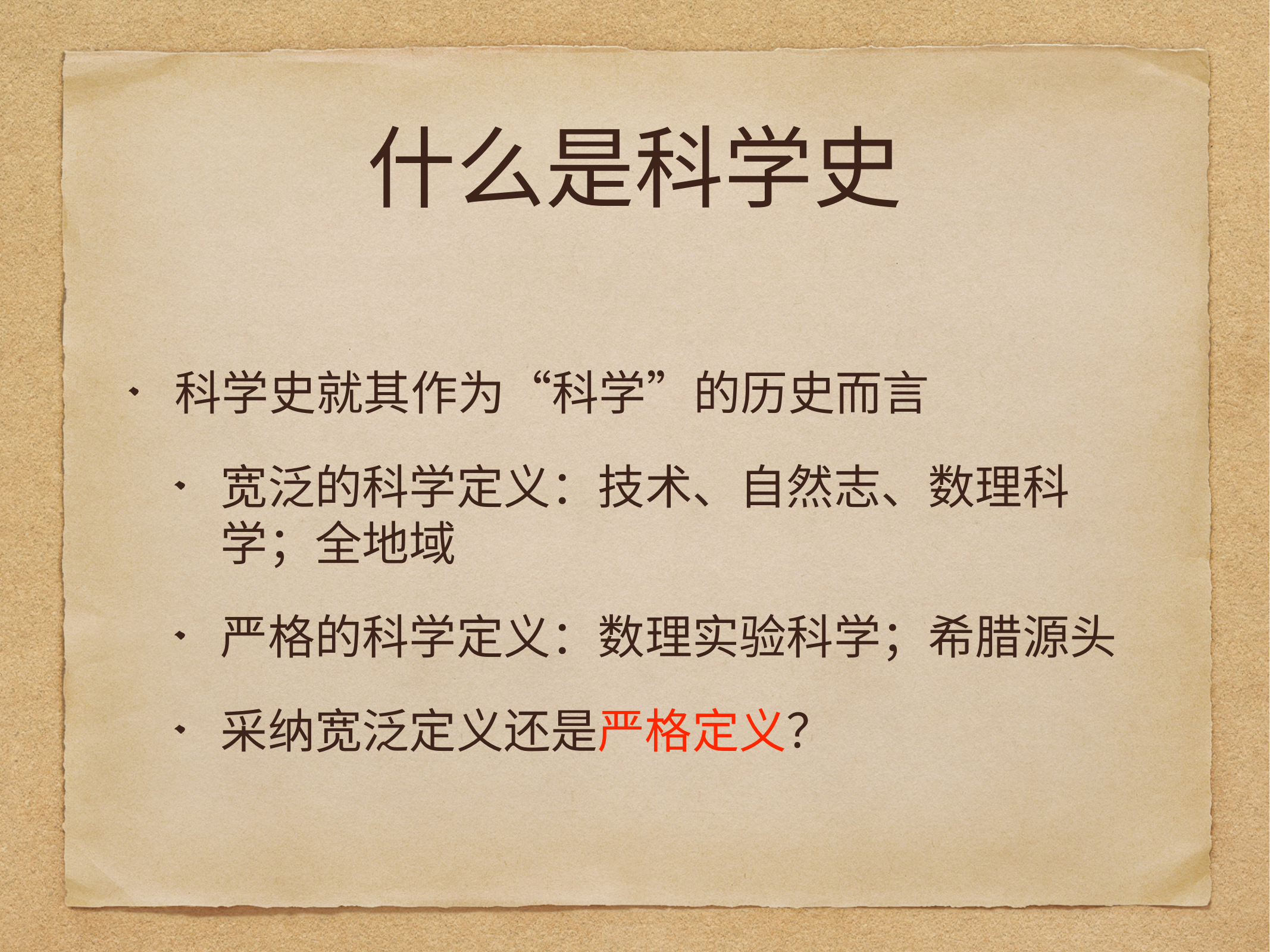

# 什么是科学史
科学史就其作为“科学”的历史而言
宽泛的科学定义：技术、自然志、数理科学；全地域
严格的科学定义：数理实验科学；希腊源头
采纳宽泛定义还是严格定义？